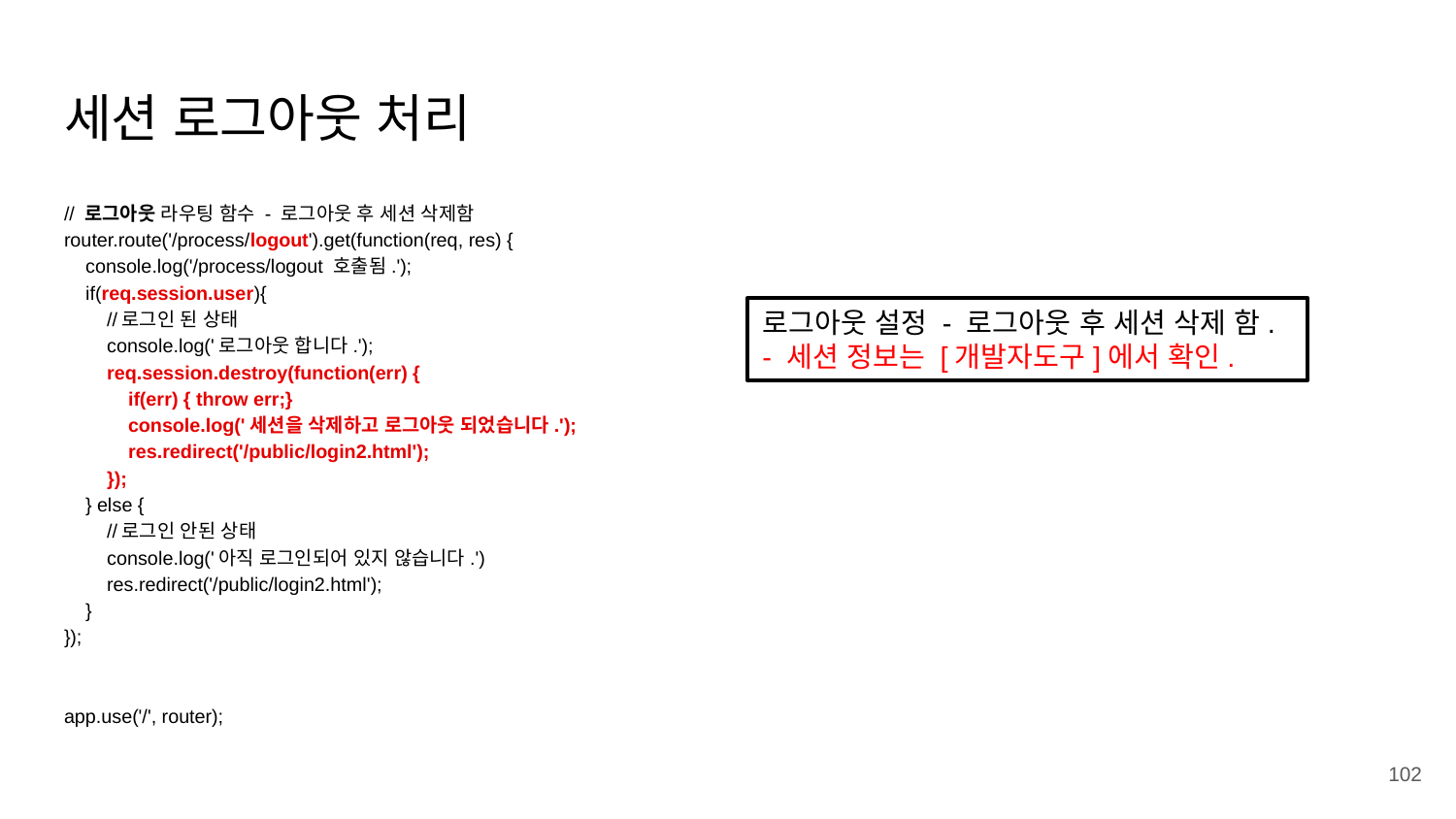

# 세션 로그아웃 처리
// 로그아웃 라우팅 함수 - 로그아웃 후 세션 삭제함
router.route('/process/logout').get(function(req, res) {
    console.log('/process/logout 호출됨.');
    if(req.session.user){
        //로그인 된 상태
        console.log('로그아웃 합니다.');
        req.session.destroy(function(err) {
            if(err) { throw err;}
            console.log('세션을 삭제하고 로그아웃 되었습니다.');
            res.redirect('/public/login2.html');
        });
    } else {
        //로그인 안된 상태
        console.log('아직 로그인되어 있지 않습니다.')
        res.redirect('/public/login2.html');
    }
});

app.use('/', router);
로그아웃 설정 - 로그아웃 후 세션 삭제 함.
- 세션 정보는 [개발자도구]에서 확인.
102